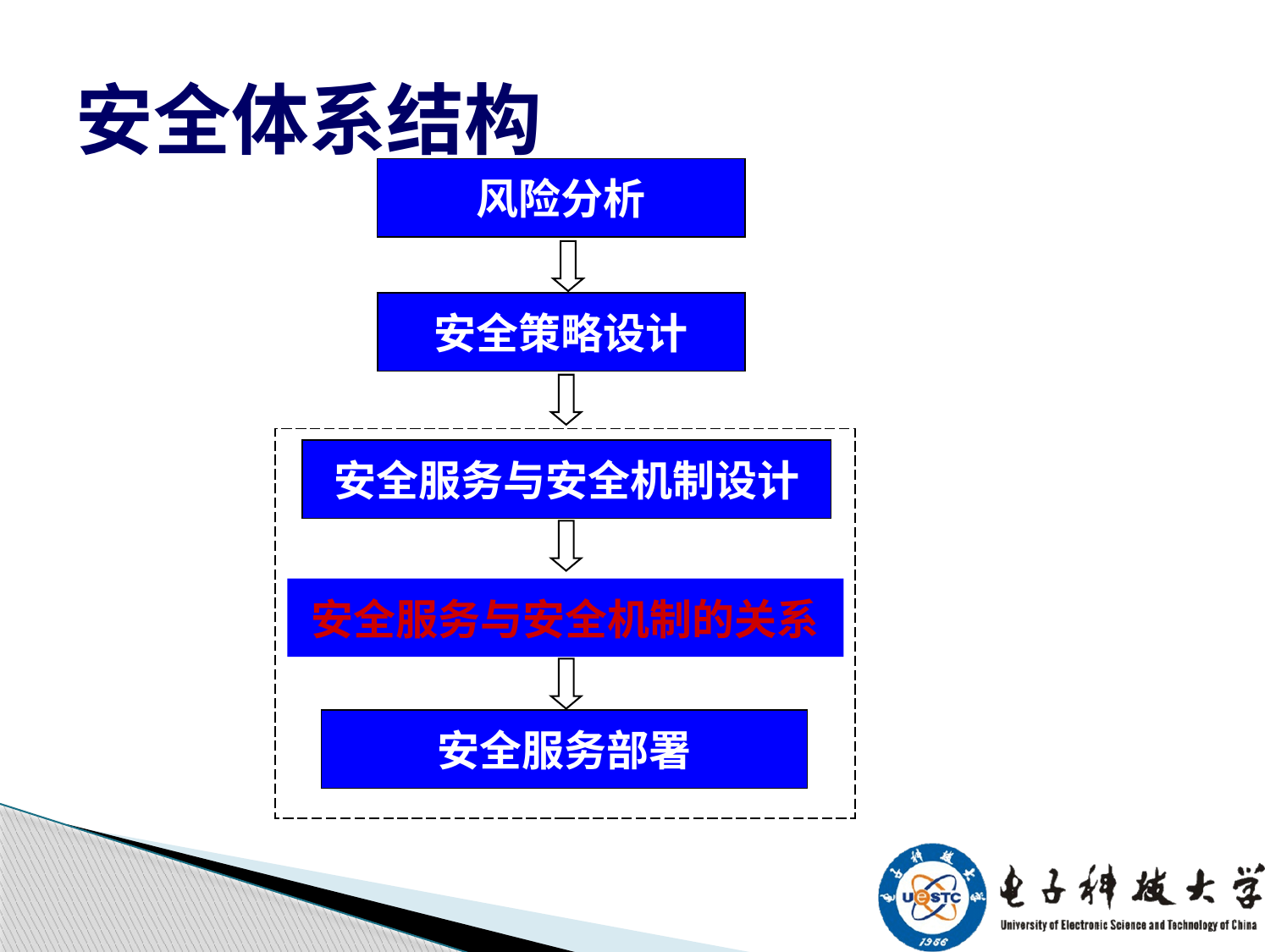

# 安全体系结构
风险分析

安全策略设计

安全服务与安全机制设计

安全服务与安全机制的关系

安全服务部署